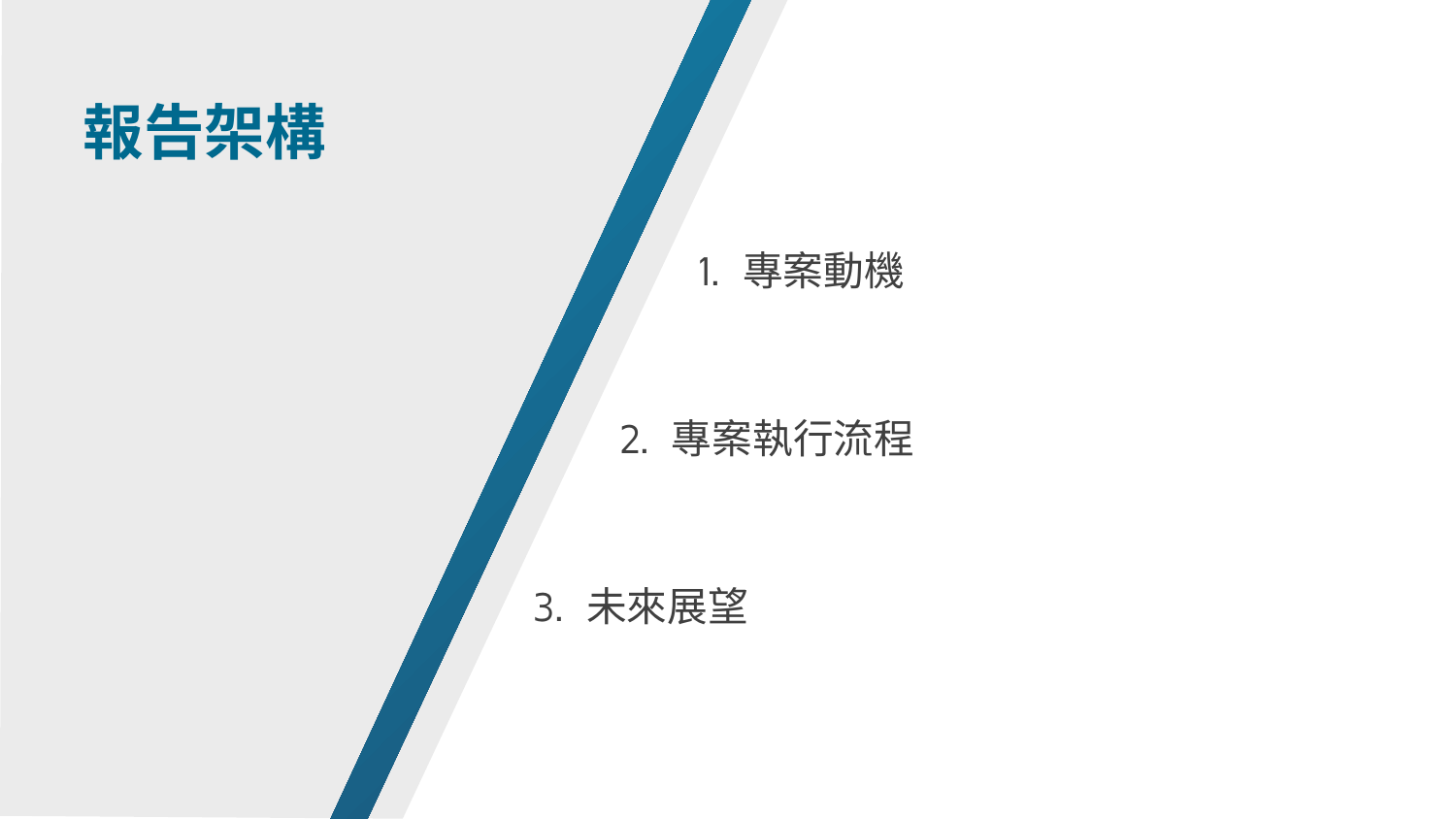

報告架構
1. 專案動機
2. 專案執行流程
3. 未來展望